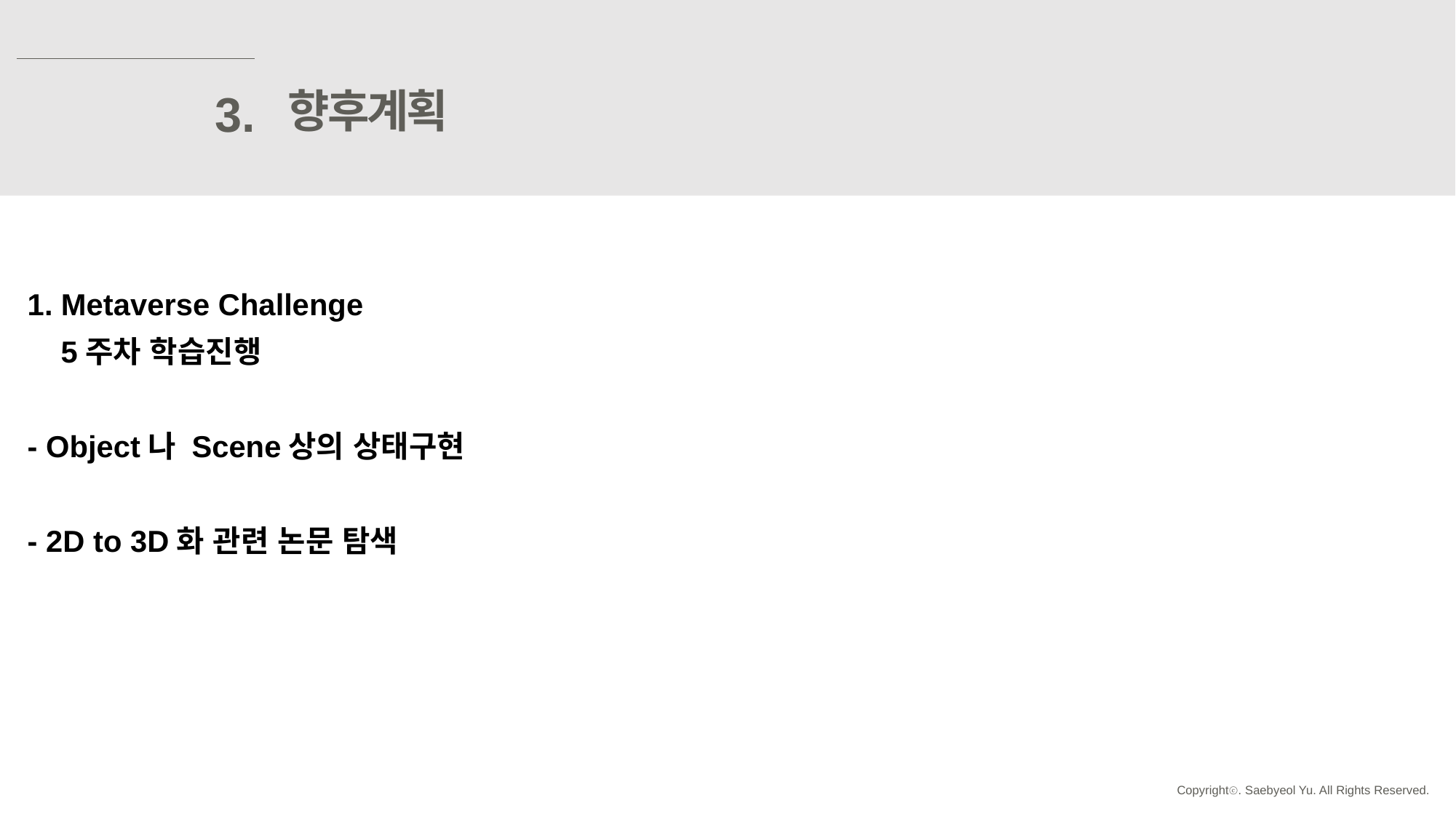

향후계획
3.

  1. Metaverse Challenge
      5주차 학습진행

  - Object나 Scene상의 상태구현

  - 2D to 3D화 관련 논문 탐색